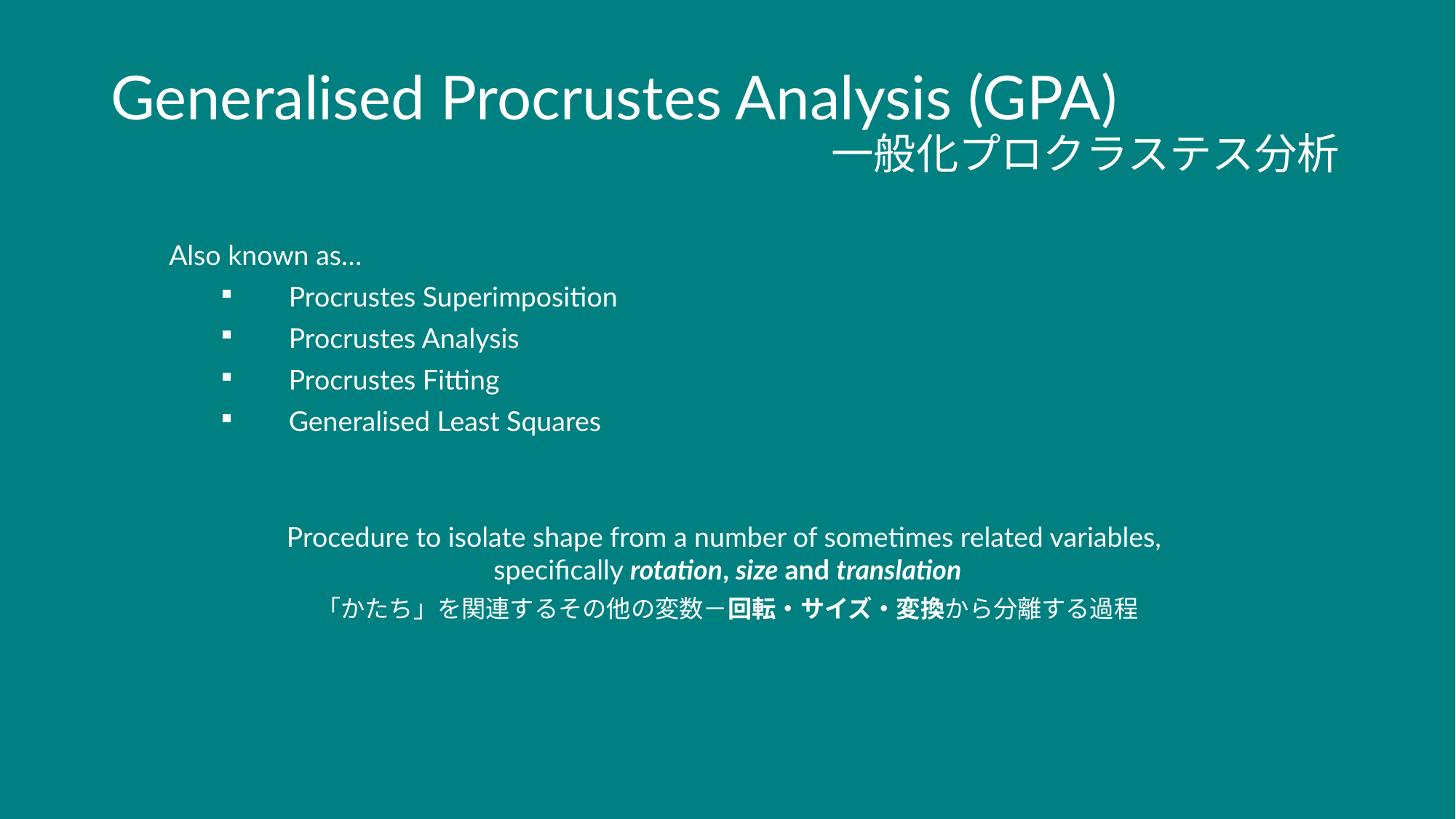

# Generalised Procrustes Analysis (GPA) 　　　　　　　　　　　　　　　　　一般化プロクラステス分析
Also known as…
Procrustes Superimposition
Procrustes Analysis
Procrustes Fitting
Generalised Least Squares

Procedure to isolate shape from a number of sometimes related variables,
specifically rotation, size and translation
「かたち」を関連するその他の変数－回転・サイズ・変換から分離する過程